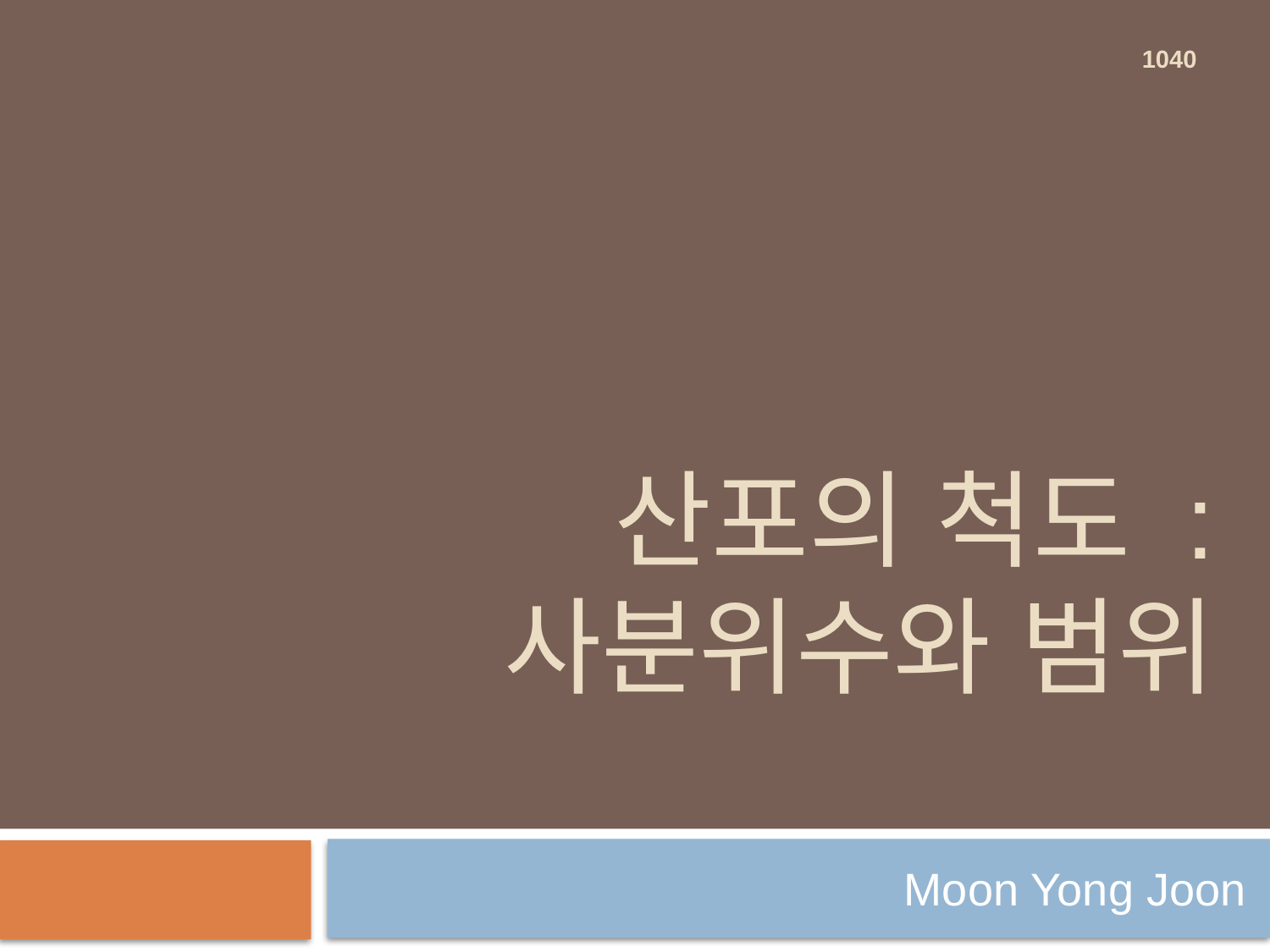

1040
# 산포의 척도 : 사분위수와 범위
Moon Yong Joon